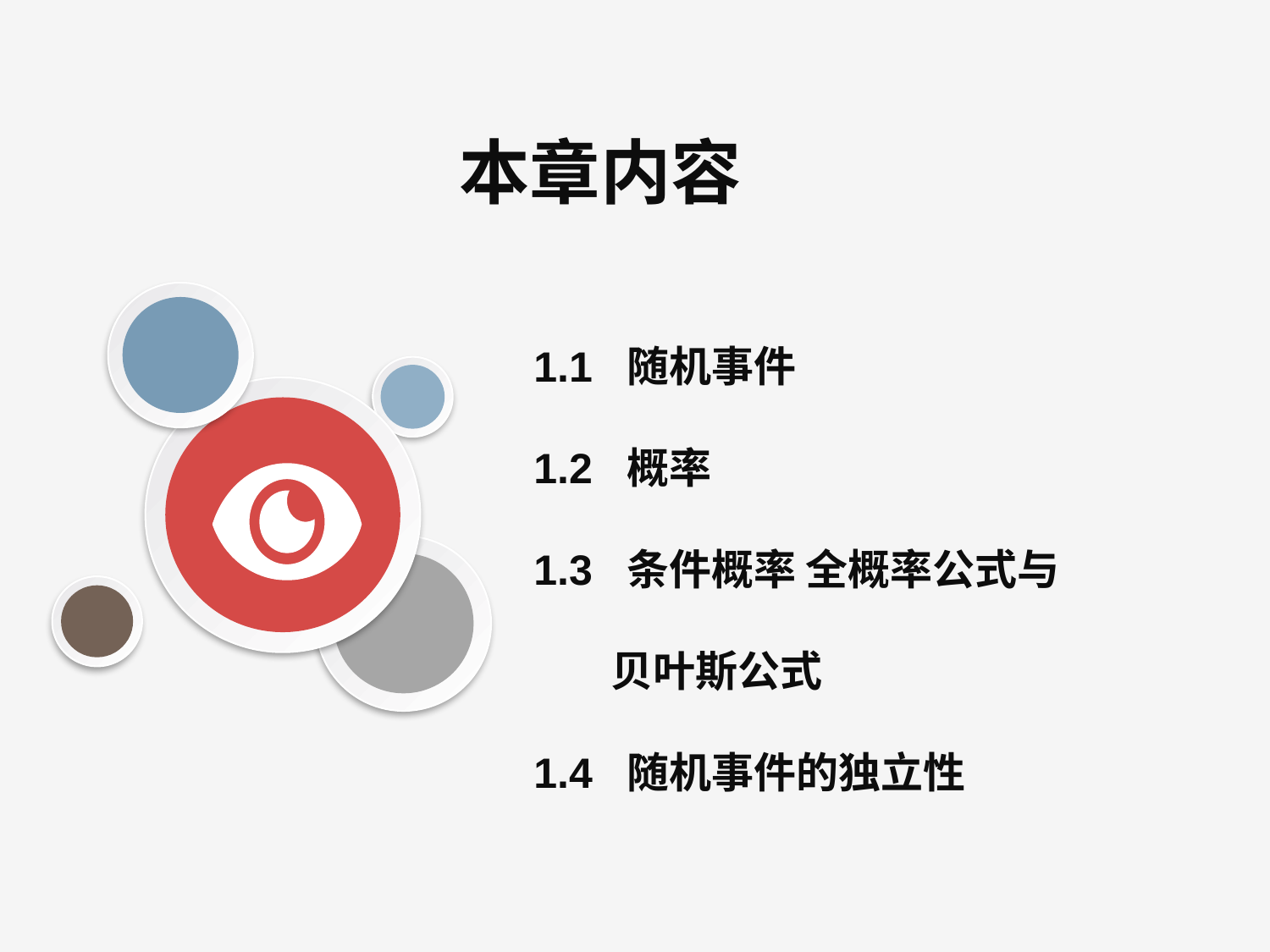

本章内容

1.1  随机事件
1.2  概率
1.3  条件概率 全概率公式与
       贝叶斯公式
1.4  随机事件的独立性